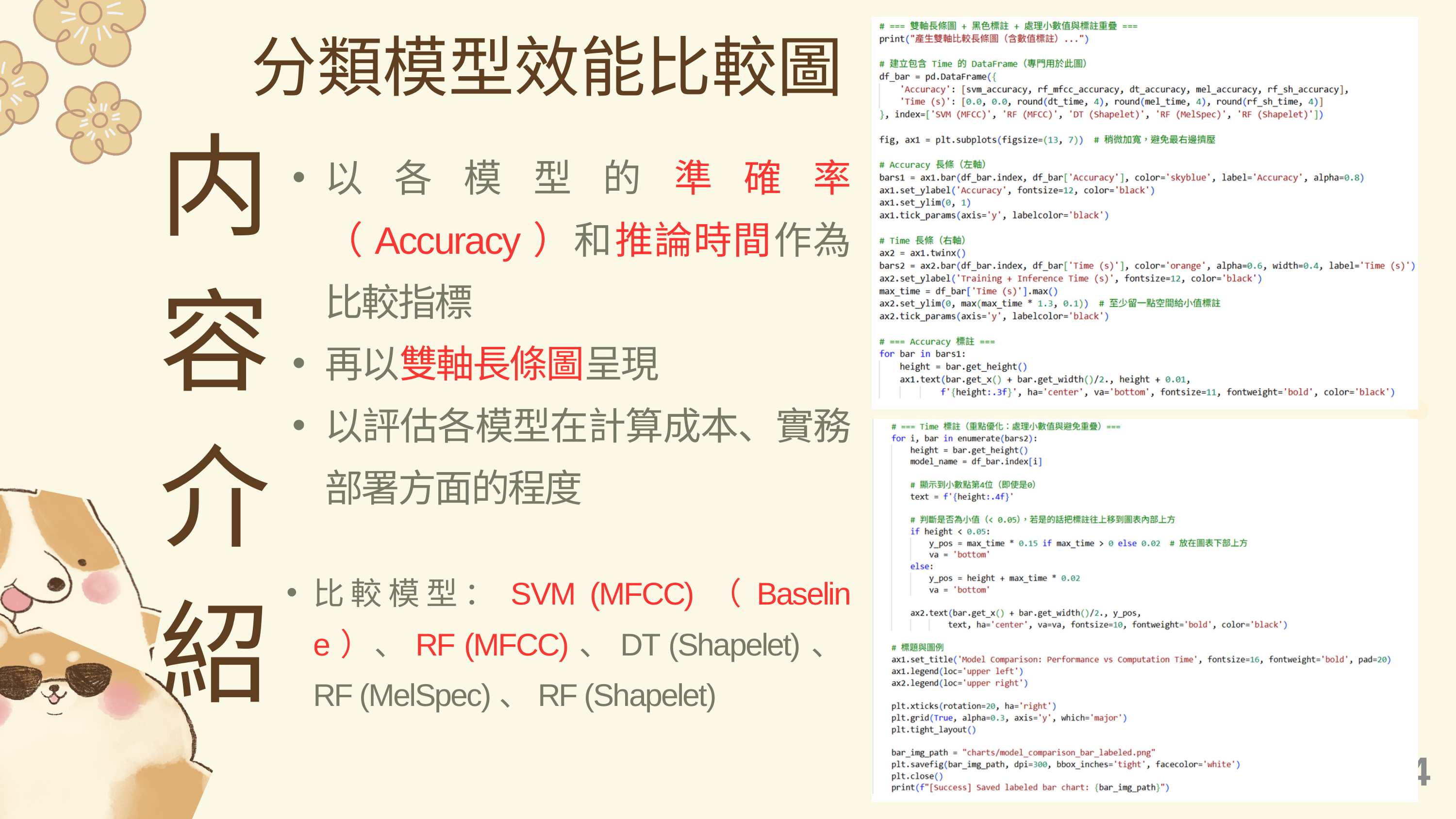

分類模型效能比較圖

内容介紹
以各模型的準確率（Accuracy）和推論時間作為比較指標
再以雙軸長條圖呈現
以評估各模型在計算成本、實務部署方面的程度

比較模型：SVM (MFCC)（Baseline）、RF (MFCC)、DT (Shapelet)、RF (MelSpec)、RF (Shapelet)

34